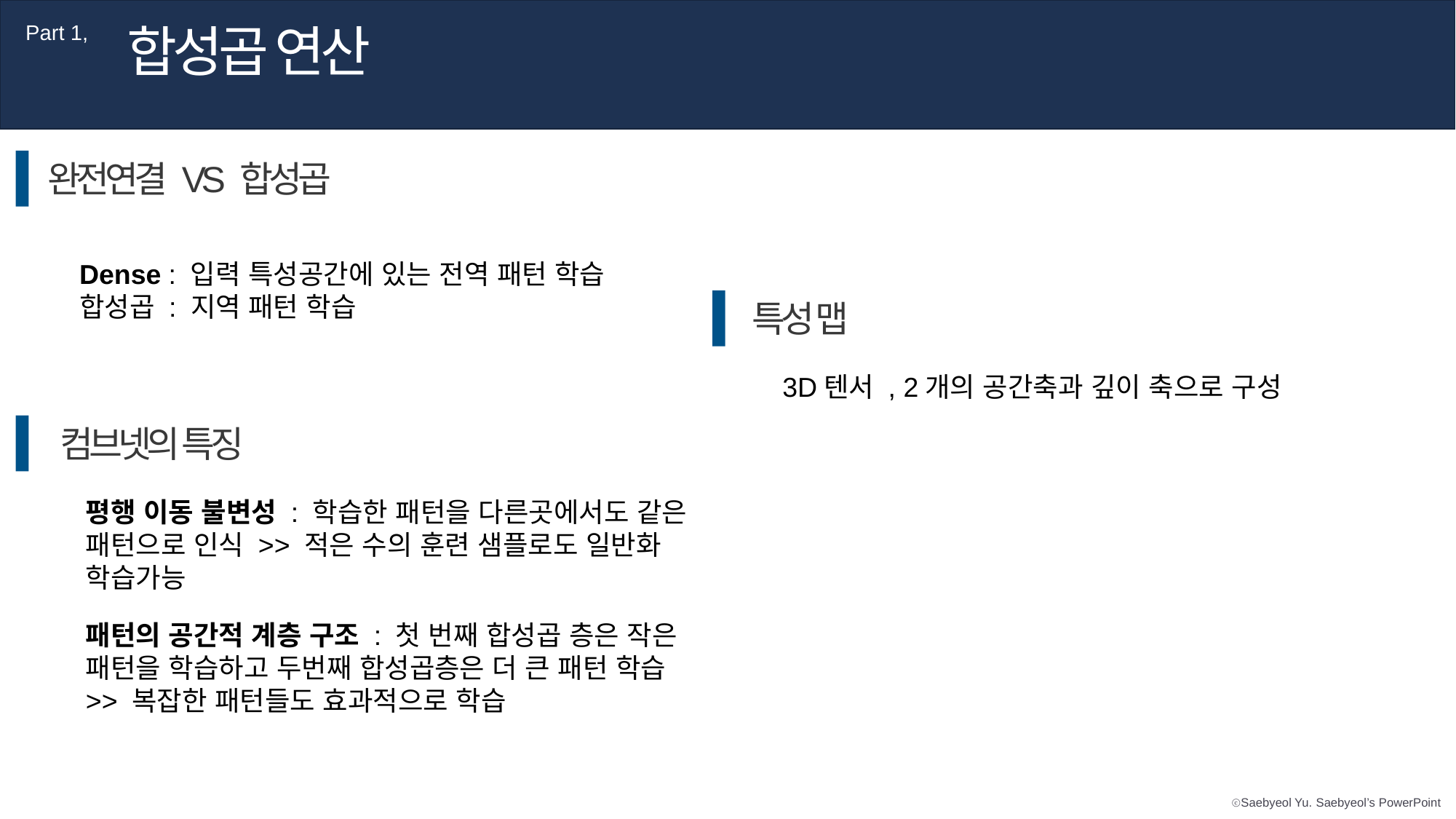

합성곱 연산
Part 1,

완전연결 VS 합성곱
Dense : 입력 특성공간에 있는 전역 패턴 학습
합성곱 : 지역 패턴 학습

특성 맵
3D텐서 , 2개의 공간축과 깊이 축으로 구성

컴브넷의 특징
평행 이동 불변성 : 학습한 패턴을 다른곳에서도 같은 패턴으로 인식 >> 적은 수의 훈련 샘플로도 일반화 학습가능
패턴의 공간적 계층 구조 : 첫 번째 합성곱 층은 작은 패턴을 학습하고 두번째 합성곱층은 더 큰 패턴 학습 >> 복잡한 패턴들도 효과적으로 학습